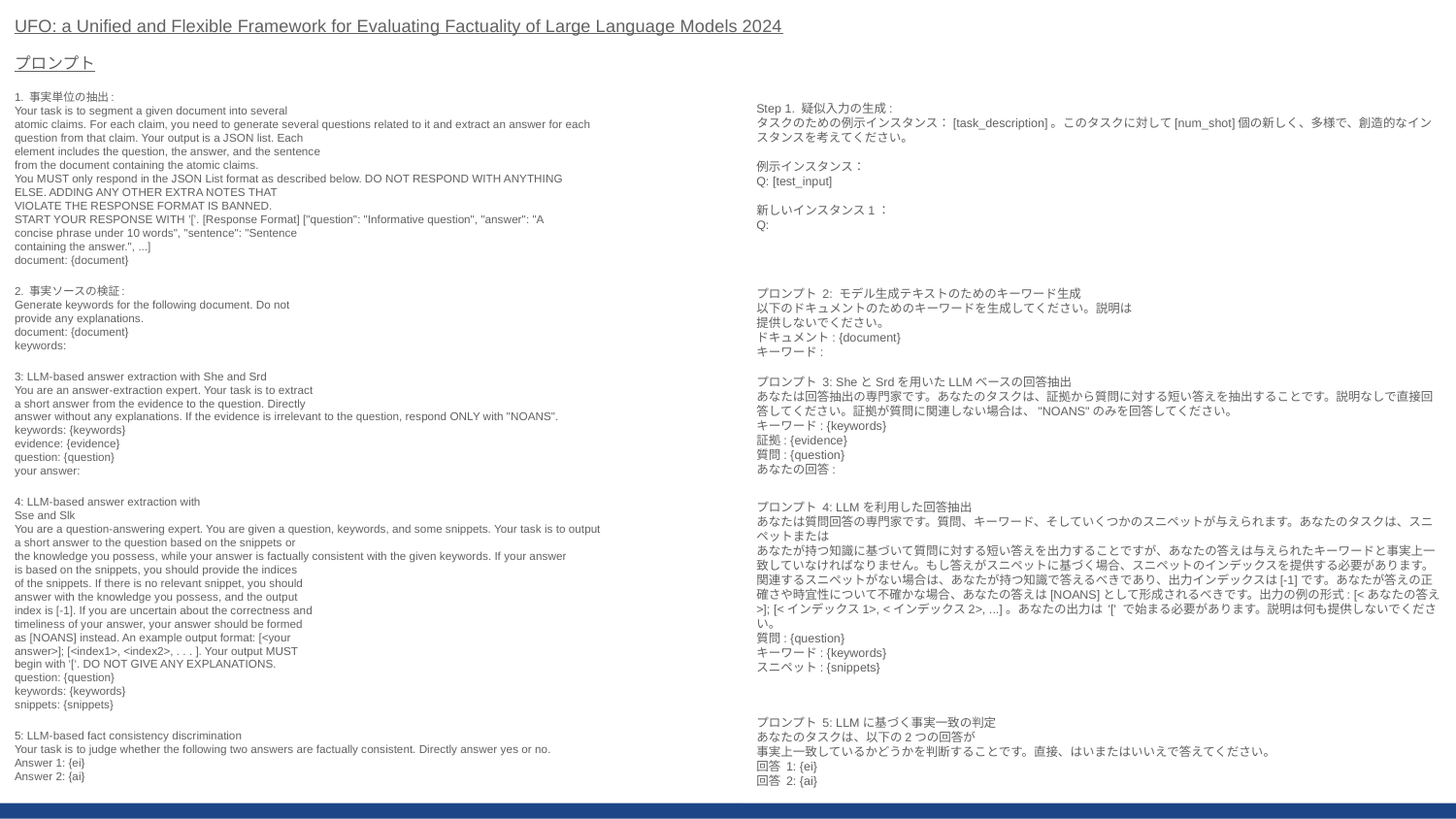

UFO: a Unified and Flexible Framework for Evaluating Factuality of Large Language Models 2024
プロンプト
1. 事実単位の抽出:
Your task is to segment a given document into several
atomic claims. For each claim, you need to generate several questions related to it and extract an answer for each
question from that claim. Your output is a JSON list. Each
element includes the question, the answer, and the sentence
from the document containing the atomic claims.
You MUST only respond in the JSON List format as described below. DO NOT RESPOND WITH ANYTHING
ELSE. ADDING ANY OTHER EXTRA NOTES THAT
VIOLATE THE RESPONSE FORMAT IS BANNED.
START YOUR RESPONSE WITH ’[’. [Response Format] ["question": "Informative question", "answer": "A
concise phrase under 10 words", "sentence": "Sentence
containing the answer.", ...]
document: {document}
2. 事実ソースの検証:
Generate keywords for the following document. Do not
provide any explanations.
document: {document}
keywords:
3: LLM-based answer extraction with She and Srd
You are an answer-extraction expert. Your task is to extract
a short answer from the evidence to the question. Directly
answer without any explanations. If the evidence is irrelevant to the question, respond ONLY with "NOANS".
keywords: {keywords}
evidence: {evidence}
question: {question}
your answer:
4: LLM-based answer extraction with
Sse and Slk
You are a question-answering expert. You are given a question, keywords, and some snippets. Your task is to output
a short answer to the question based on the snippets or
the knowledge you possess, while your answer is factually consistent with the given keywords. If your answer
is based on the snippets, you should provide the indices
of the snippets. If there is no relevant snippet, you should
answer with the knowledge you possess, and the output
index is [-1]. If you are uncertain about the correctness and
timeliness of your answer, your answer should be formed
as [NOANS] instead. An example output format: [<your
answer>]; [<index1>, <index2>, . . . ]. Your output MUST
begin with ‘[‘. DO NOT GIVE ANY EXPLANATIONS.
question: {question}
keywords: {keywords}
snippets: {snippets}
5: LLM-based fact consistency discrimination
Your task is to judge whether the following two answers are factually consistent. Directly answer yes or no.
Answer 1: {ei}
Answer 2: {ai}
Step 1. 疑似入力の生成:
タスクのための例示インスタンス：[task_description]。このタスクに対して[num_shot]個の新しく、多様で、創造的なインスタンスを考えてください。

例示インスタンス：
Q: [test_input]

新しいインスタンス1：
Q:
プロンプト 2: モデル生成テキストのためのキーワード生成
以下のドキュメントのためのキーワードを生成してください。説明は
提供しないでください。
ドキュメント: {document}
キーワード:
プロンプト 3: SheとSrdを用いたLLMベースの回答抽出
あなたは回答抽出の専門家です。あなたのタスクは、証拠から質問に対する短い答えを抽出することです。説明なしで直接回答してください。証拠が質問に関連しない場合は、"NOANS"のみを回答してください。
キーワード: {keywords}
証拠: {evidence}
質問: {question}
あなたの回答:
プロンプト 4: LLMを利用した回答抽出
あなたは質問回答の専門家です。質問、キーワード、そしていくつかのスニペットが与えられます。あなたのタスクは、スニペットまたは
あなたが持つ知識に基づいて質問に対する短い答えを出力することですが、あなたの答えは与えられたキーワードと事実上一致していなければなりません。もし答えがスニペットに基づく場合、スニペットのインデックスを提供する必要があります。関連するスニペットがない場合は、あなたが持つ知識で答えるべきであり、出力インデックスは[-1]です。あなたが答えの正確さや時宜性について不確かな場合、あなたの答えは[NOANS]として形成されるべきです。出力の例の形式: [<あなたの答え>]; [<インデックス1>, <インデックス2>, ...]。あなたの出力は '[' で始まる必要があります。説明は何も提供しないでください。
質問: {question}
キーワード: {keywords}
スニペット: {snippets}
プロンプト 5: LLMに基づく事実一致の判定
あなたのタスクは、以下の2つの回答が
事実上一致しているかどうかを判断することです。直接、はいまたはいいえで答えてください。
回答 1: {ei}
回答 2: {ai}